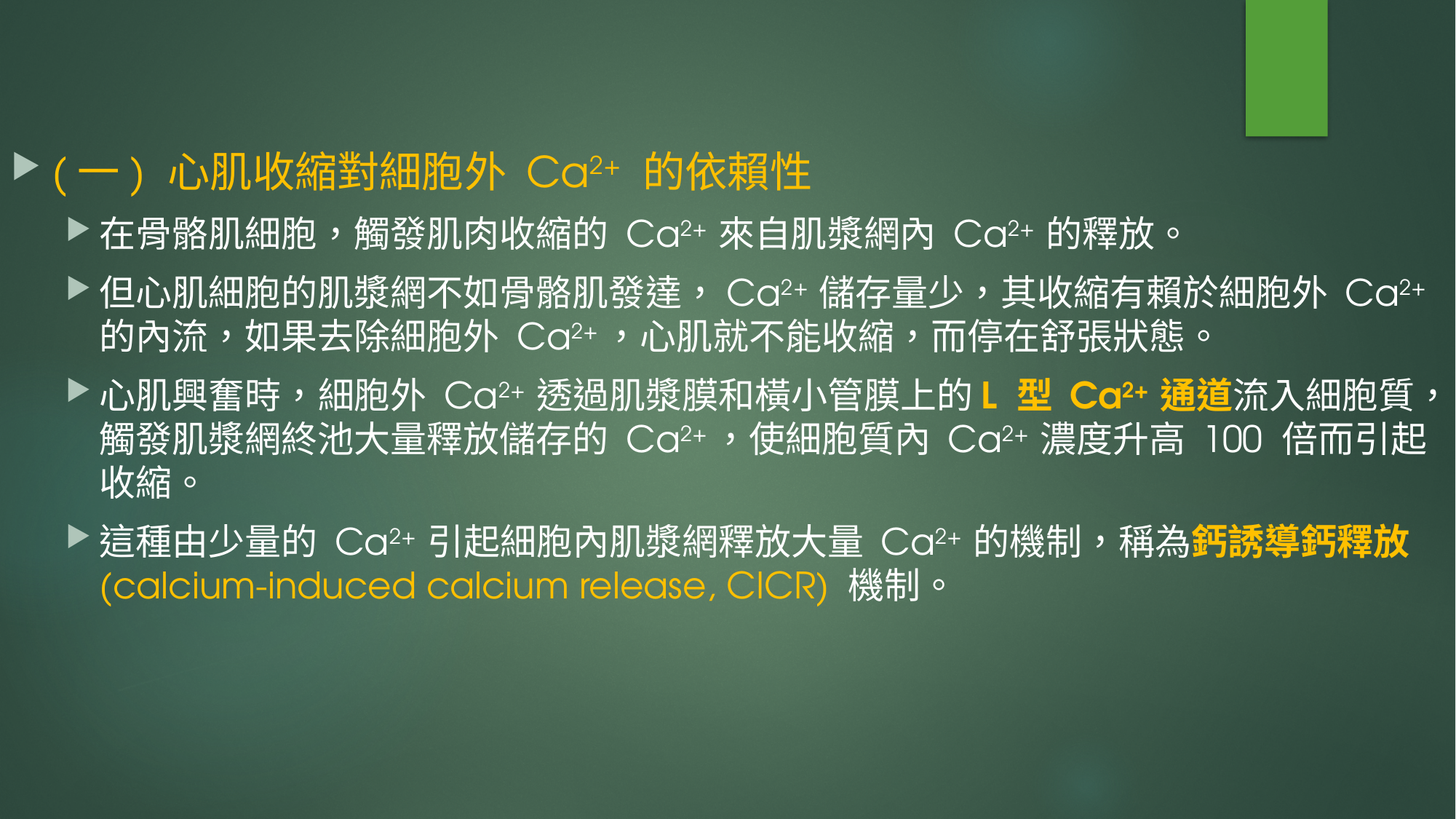

(一) 心肌收縮對細胞外 Ca2+ 的依賴性
在骨骼肌細胞，觸發肌肉收縮的 Ca2+ 來自肌漿網內 Ca2+ 的釋放。
但心肌細胞的肌漿網不如骨骼肌發達，Ca2+ 儲存量少，其收縮有賴於細胞外 Ca2+ 的內流，如果去除細胞外 Ca2+，心肌就不能收縮，而停在舒張狀態。
心肌興奮時，細胞外 Ca2+ 透過肌漿膜和橫小管膜上的L 型 Ca2+ 通道流入細胞質，觸發肌漿網終池大量釋放儲存的 Ca2+，使細胞質內 Ca2+ 濃度升高 100 倍而引起收縮。
這種由少量的 Ca2+ 引起細胞內肌漿網釋放大量 Ca2+ 的機制，稱為鈣誘導鈣釋放(calcium-induced calcium release, CICR) 機制。